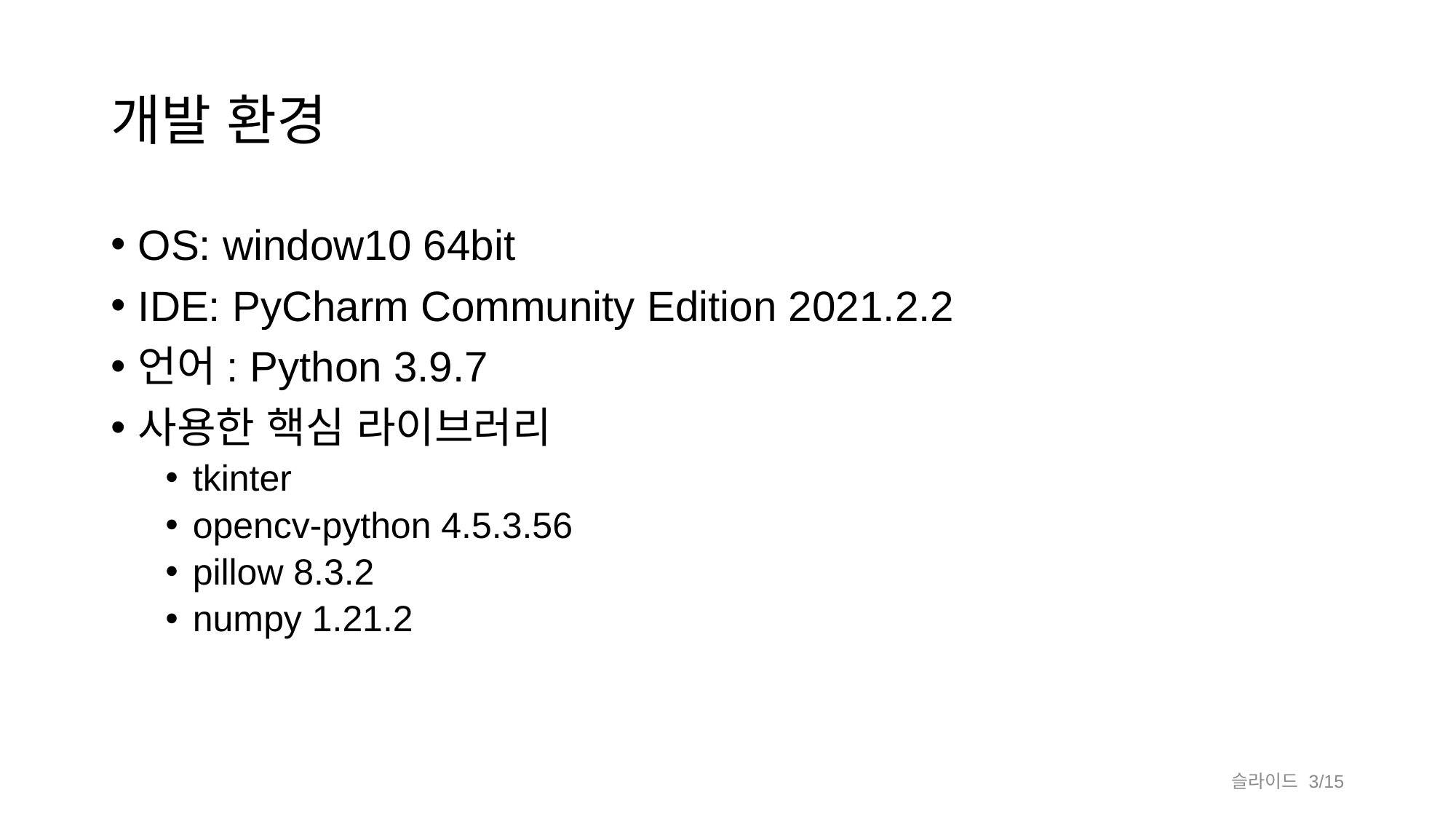

# 개발 환경
OS: window10 64bit
IDE: PyCharm Community Edition 2021.2.2
언어: Python 3.9.7
사용한 핵심 라이브러리
tkinter
opencv-python 4.5.3.56
pillow 8.3.2
numpy 1.21.2

슬라이드 3/15